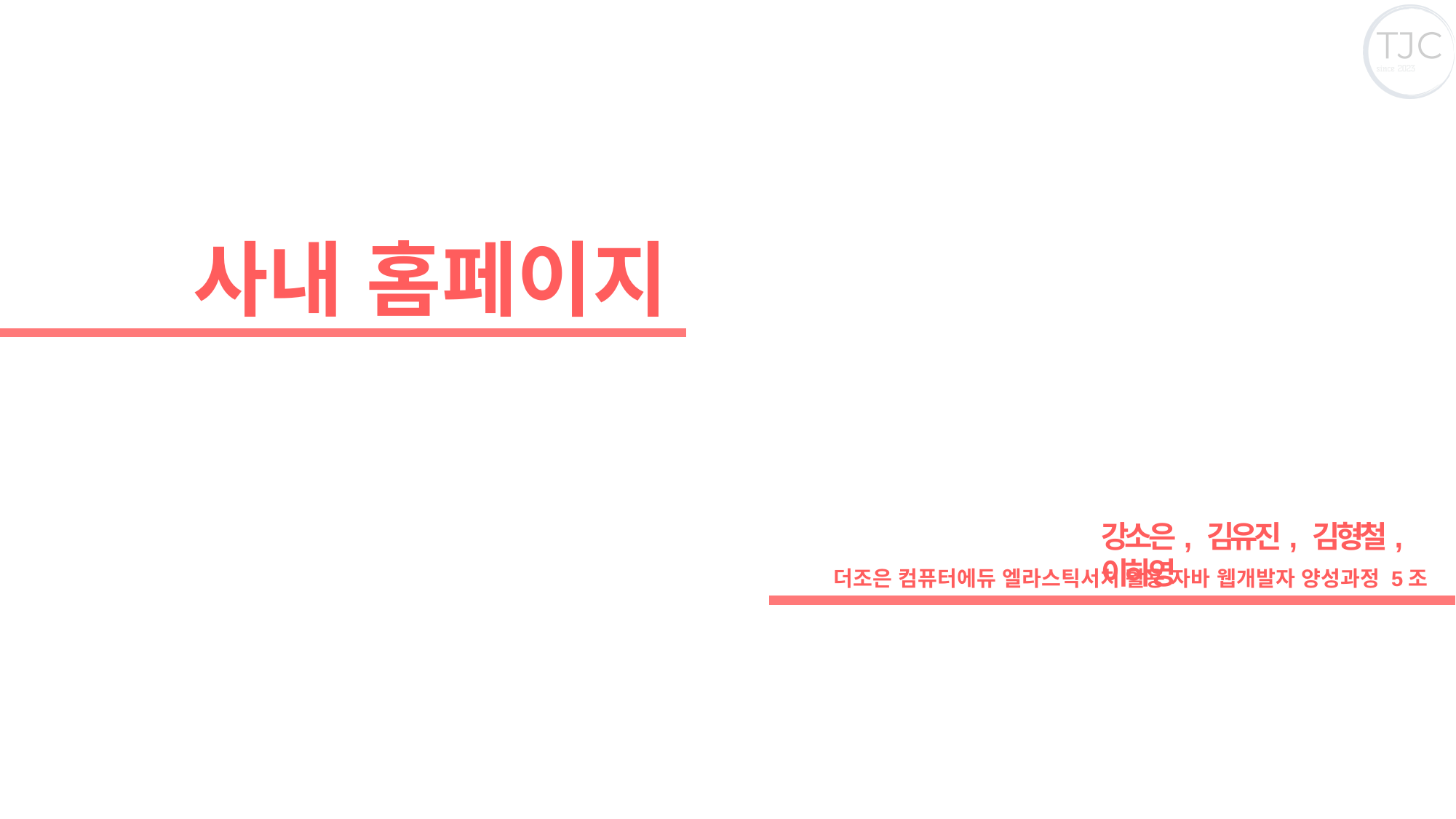

사내 홈페이지
강소은,  김유진,  김형철,  이하영
더조은 컴퓨터에듀 엘라스틱서치 활용 자바 웹개발자 양성과정 5조